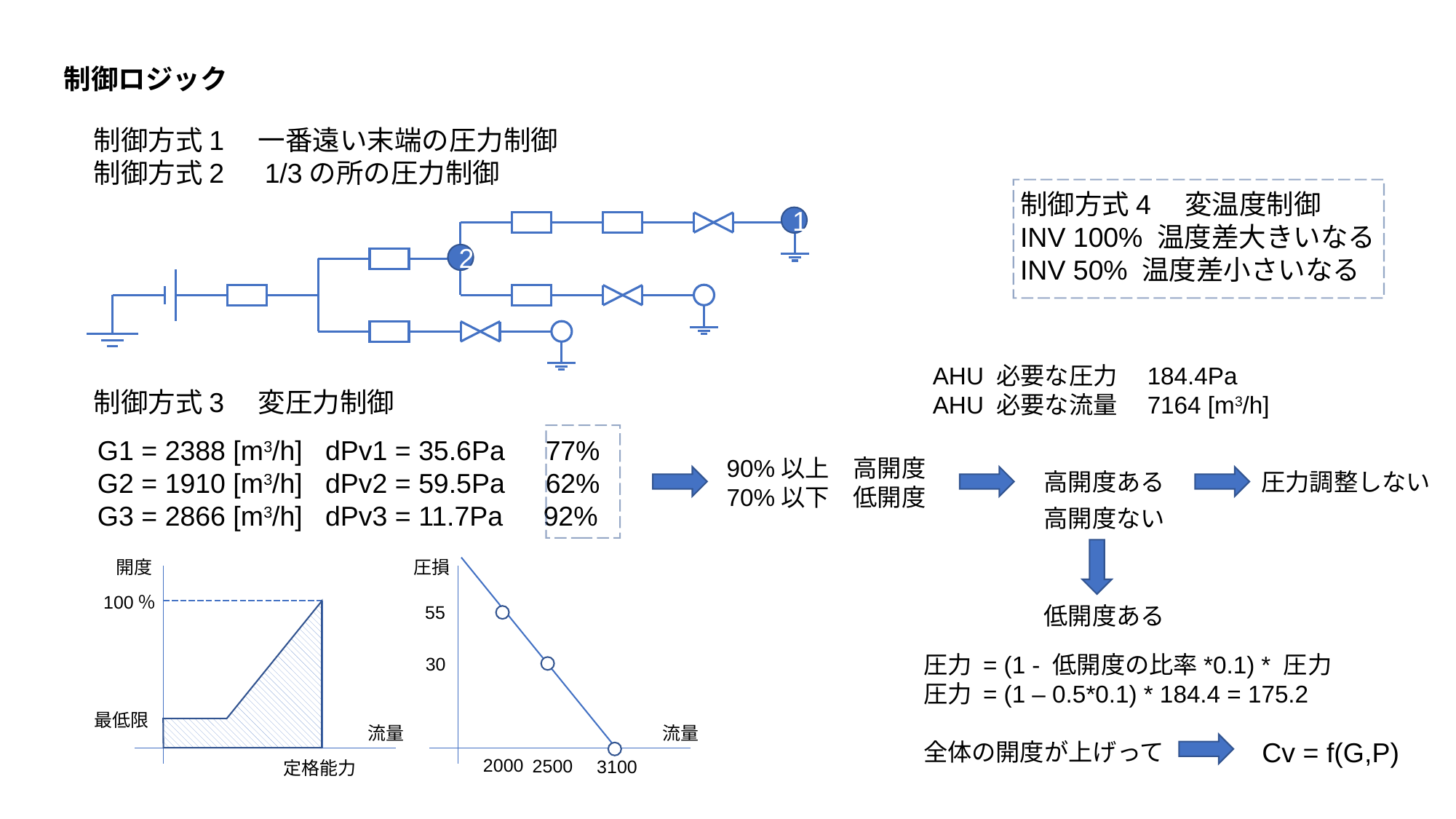

制御ロジック
制御方式1　一番遠い末端の圧力制御
制御方式2　1/3の所の圧力制御

制御方式3　変圧力制御

制御方式4　変温度制御
INV 100% 温度差大きいなる
INV 50% 温度差小さいなる
1

2
AHU 必要な圧力　184.4Pa
AHU 必要な流量　7164 [m3/h]

G1 = 2388 [m3/h]   dPv1 = 35.6Pa　77%
G2 = 1910 [m3/h]   dPv2 = 59.5Pa　62%
G3 = 2866 [m3/h]   dPv3 = 11.7Pa　92%
90%以上　高開度
70%以下　低開度
圧力調整しない
高開度ある

高開度ない
開度
100％
最低限
流量
定格能力

圧損
30
流量
55

2000
2500
3100

低開度ある
圧力 = (1 - 低開度の比率*0.1) * 圧力
圧力 = (1 – 0.5*0.1) * 184.4 = 175.2

全体の開度が上げって
Cv = f(G,P)